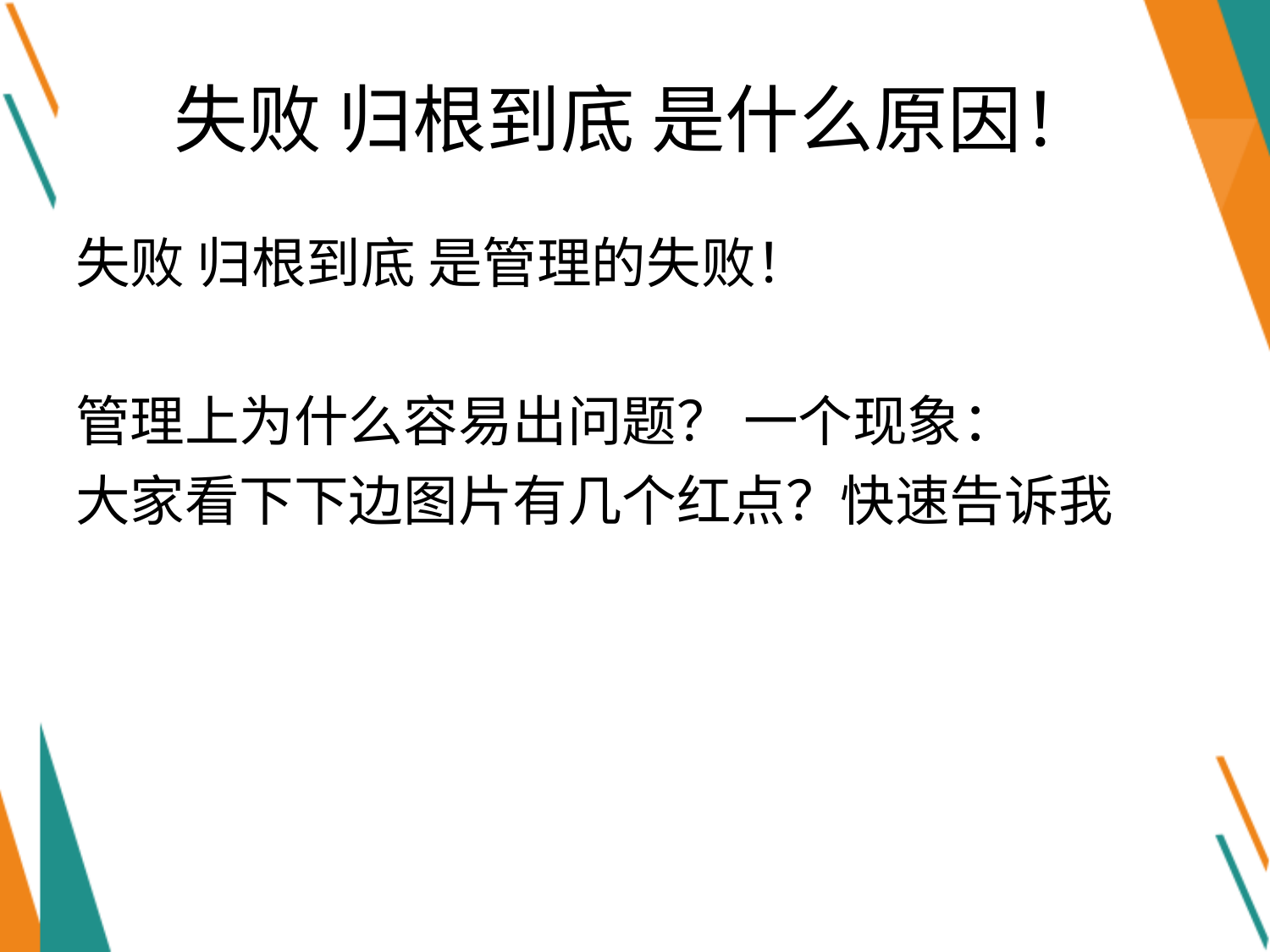

# 失败 归根到底 是什么原因！
失败 归根到底 是管理的失败！

管理上为什么容易出问题？ 一个现象：
大家看下下边图片有几个红点？快速告诉我